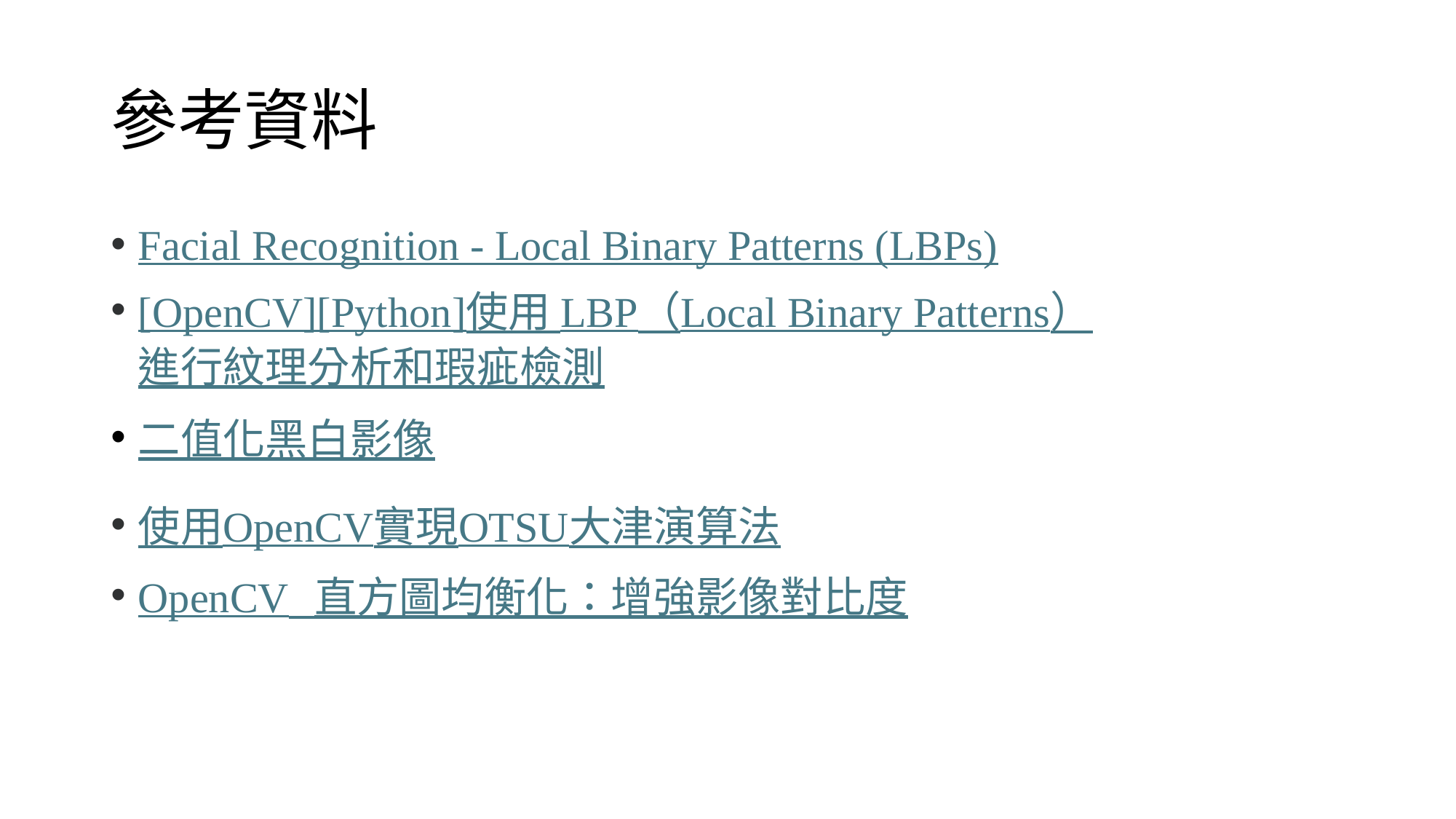

# 參考資料
Facial Recognition - Local Binary Patterns (LBPs)
[OpenCV][Python]使用 LBP（Local Binary Patterns）進行紋理分析和瑕疵檢測
二值化黑白影像
使用OpenCV實現OTSU大津演算法
OpenCV 直方圖均衡化：增強影像對比度